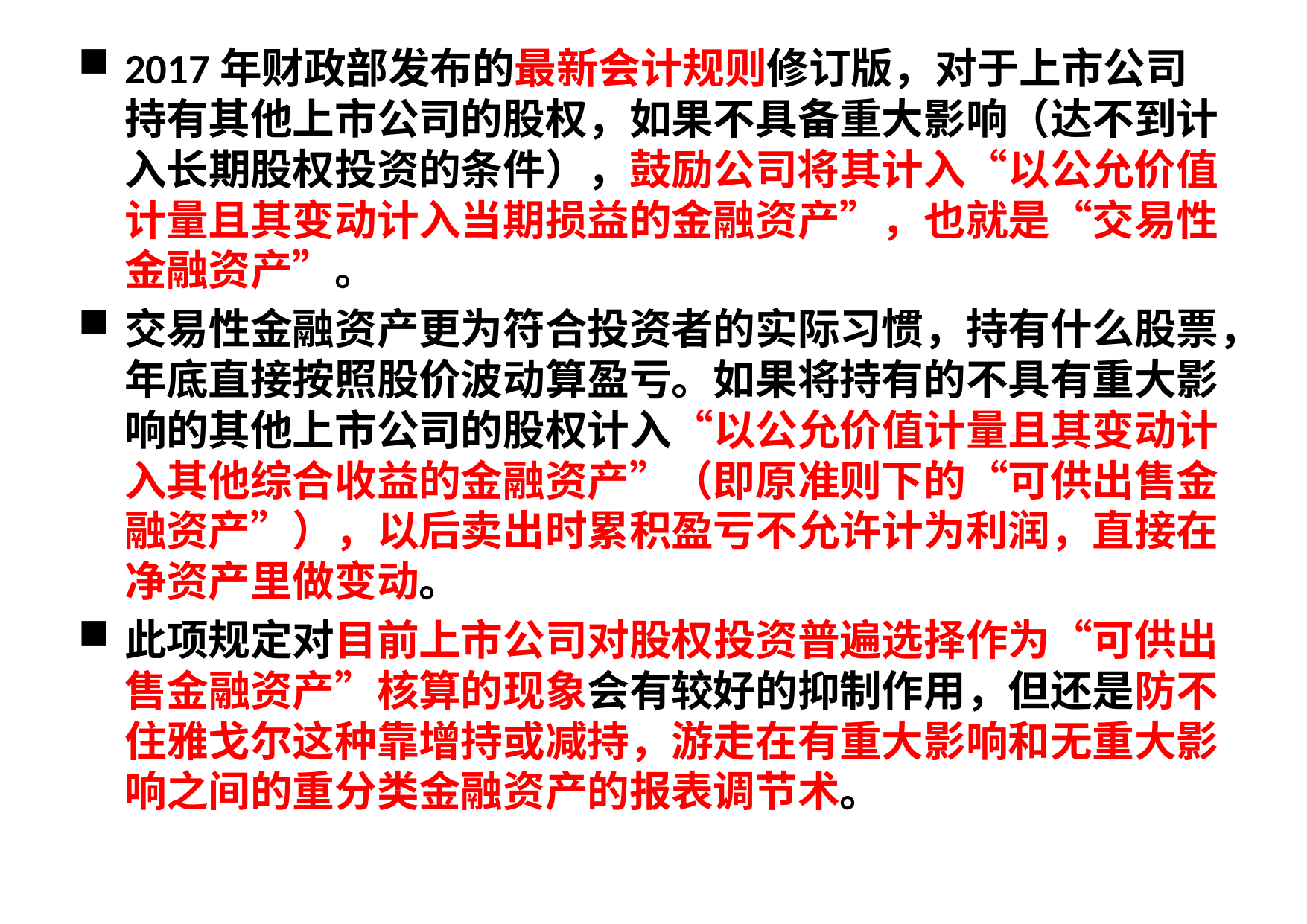

2017年财政部发布的最新会计规则修订版，对于上市公司持有其他上市公司的股权，如果不具备重大影响（达不到计入长期股权投资的条件），鼓励公司将其计入“以公允价值计量且其变动计入当期损益的金融资产”，也就是“交易性金融资产”。
交易性金融资产更为符合投资者的实际习惯，持有什么股票，年底直接按照股价波动算盈亏。如果将持有的不具有重大影响的其他上市公司的股权计入“以公允价值计量且其变动计入其他综合收益的金融资产”（即原准则下的“可供出售金融资产”），以后卖出时累积盈亏不允许计为利润，直接在净资产里做变动。
此项规定对目前上市公司对股权投资普遍选择作为“可供出售金融资产”核算的现象会有较好的抑制作用，但还是防不住雅戈尔这种靠增持或减持，游走在有重大影响和无重大影响之间的重分类金融资产的报表调节术。

21